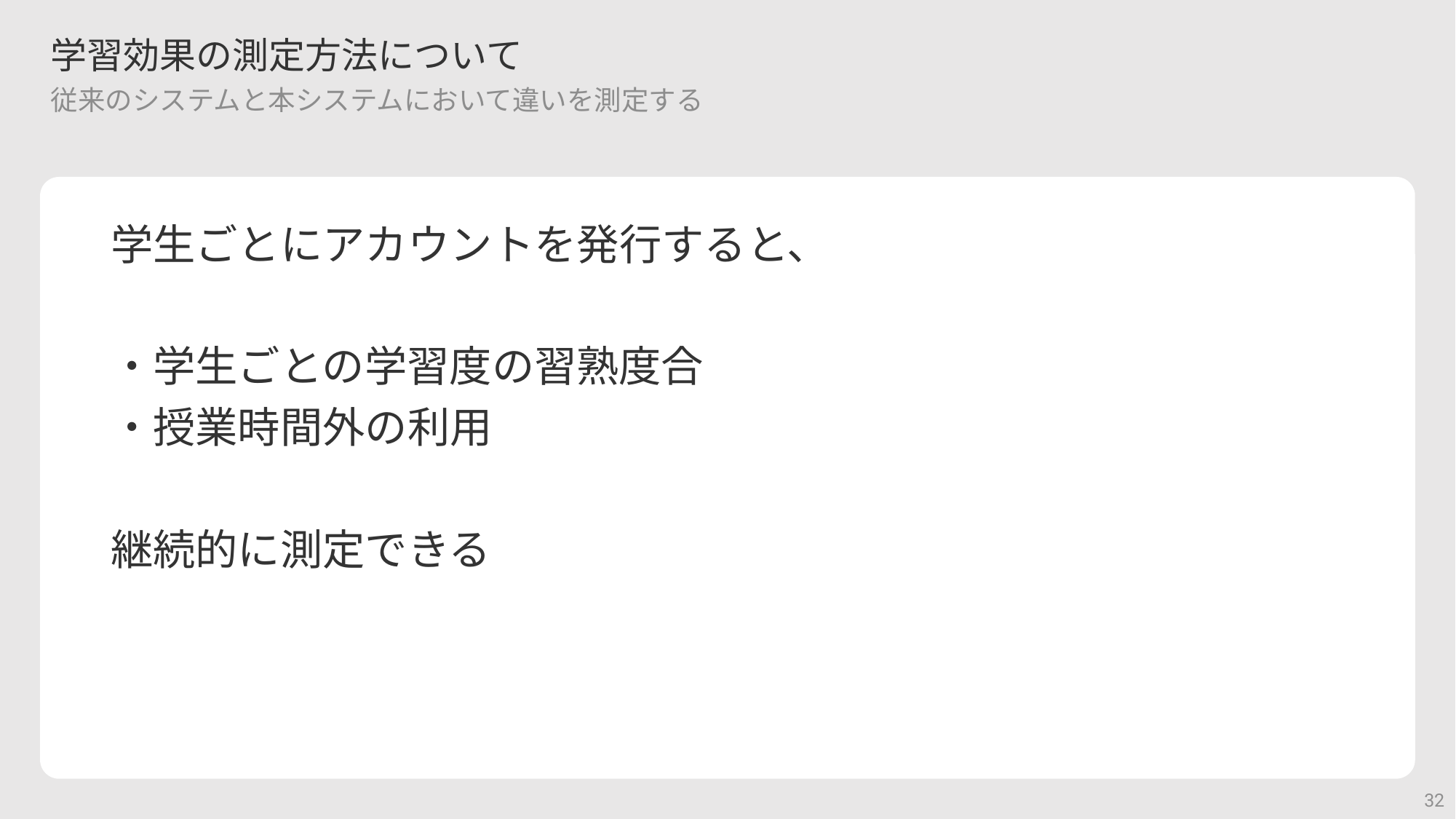

# 学習効果の測定方法について
従来のシステムと本システムにおいて違いを測定する
学生ごとにアカウントを発行すると、

・学生ごとの学習度の習熟度合
・授業時間外の利用

継続的に測定できる
32